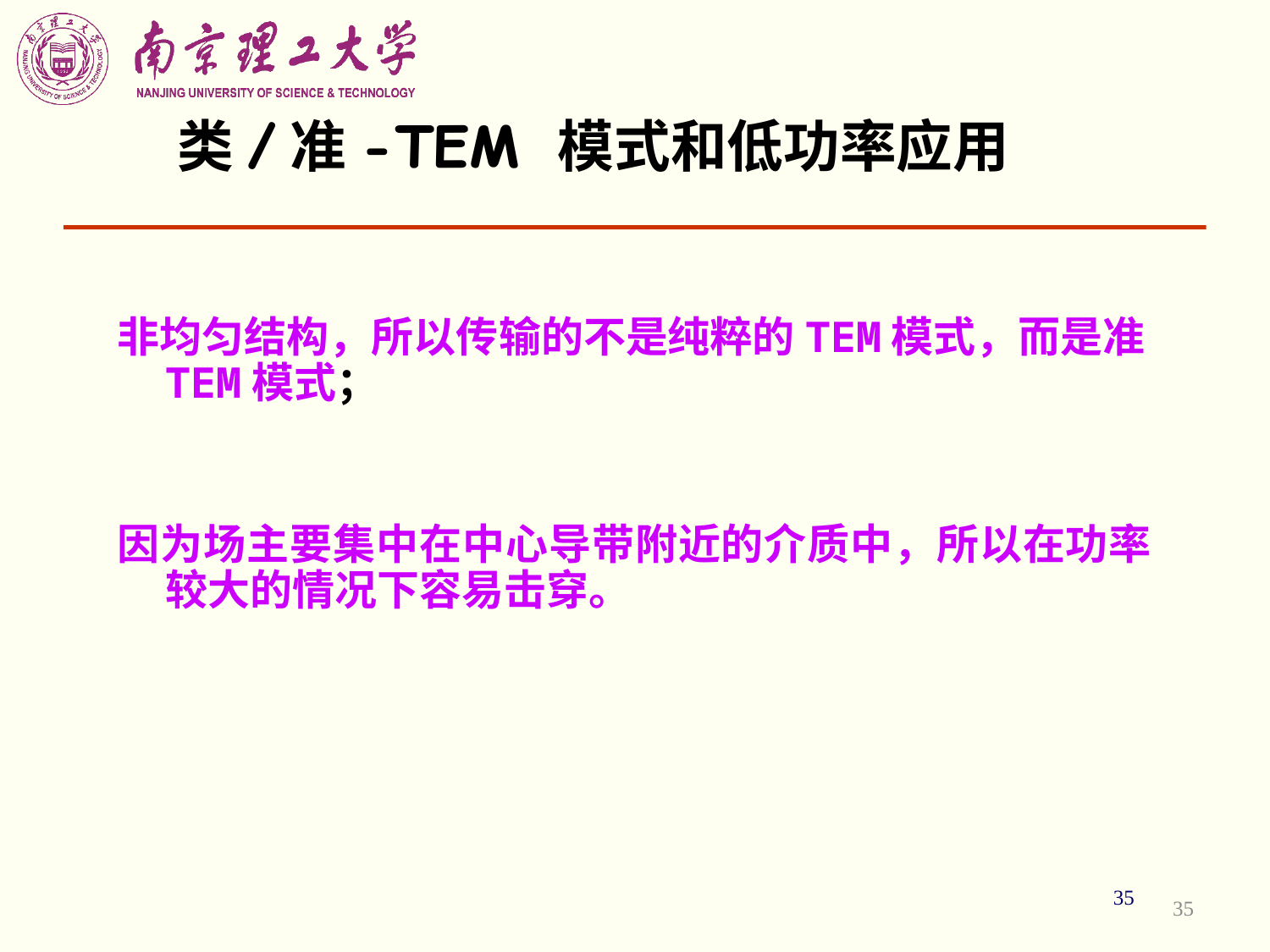

# 类/准-TEM 模式和低功率应用
非均匀结构，所以传输的不是纯粹的TEM模式，而是准TEM模式；

因为场主要集中在中心导带附近的介质中，所以在功率较大的情况下容易击穿。
35